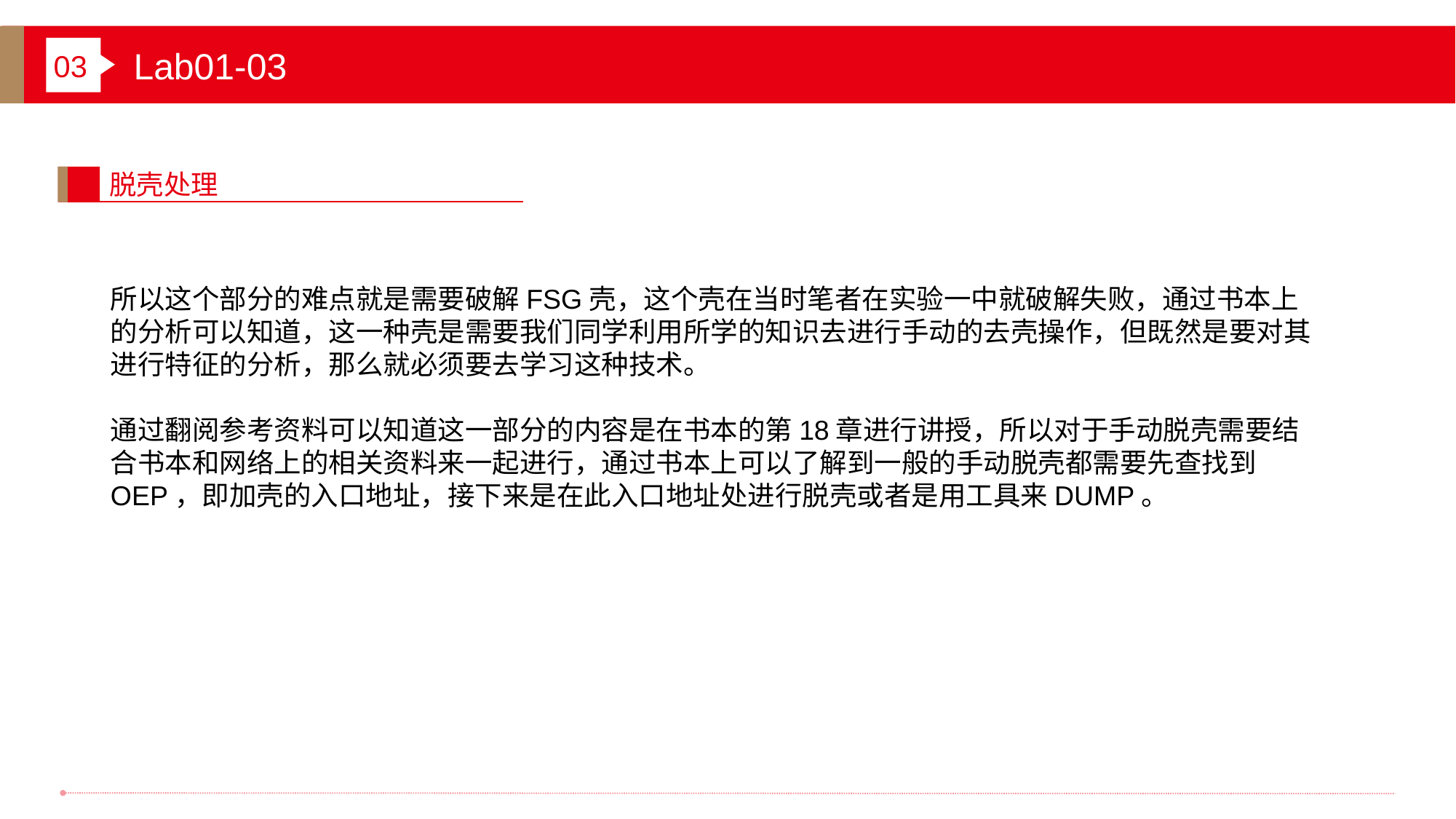

Lab01-03

03
脱壳处理

所以这个部分的难点就是需要破解FSG壳，这个壳在当时笔者在实验一中就破解失败，通过书本上的分析可以知道，这一种壳是需要我们同学利用所学的知识去进行手动的去壳操作，但既然是要对其进行特征的分析，那么就必须要去学习这种技术。

通过翻阅参考资料可以知道这一部分的内容是在书本的第18章进行讲授，所以对于手动脱壳需要结合书本和网络上的相关资料来一起进行，通过书本上可以了解到一般的手动脱壳都需要先查找到OEP，即加壳的入口地址，接下来是在此入口地址处进行脱壳或者是用工具来DUMP。